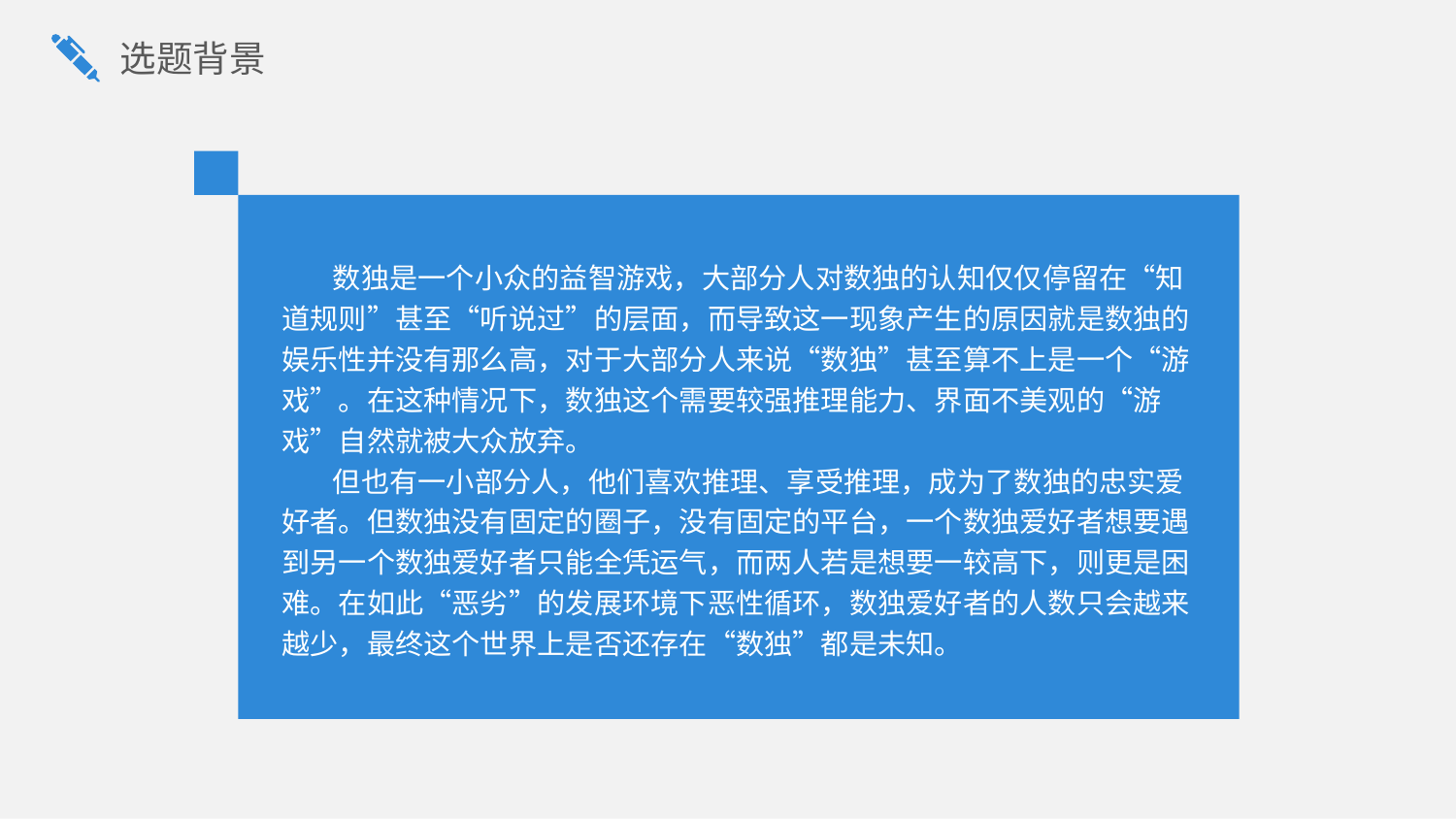

选题背景

       数独是一个小众的益智游戏，大部分人对数独的认知仅仅停留在“知道规则”甚至“听说过”的层面，而导致这一现象产生的原因就是数独的娱乐性并没有那么高，对于大部分人来说“数独”甚至算不上是一个“游戏”。在这种情况下，数独这个需要较强推理能力、界面不美观的“游戏”自然就被大众放弃。
       但也有一小部分人，他们喜欢推理、享受推理，成为了数独的忠实爱好者。但数独没有固定的圈子，没有固定的平台，一个数独爱好者想要遇到另一个数独爱好者只能全凭运气，而两人若是想要一较高下，则更是困难。在如此“恶劣”的发展环境下恶性循环，数独爱好者的人数只会越来越少，最终这个世界上是否还存在“数独”都是未知。